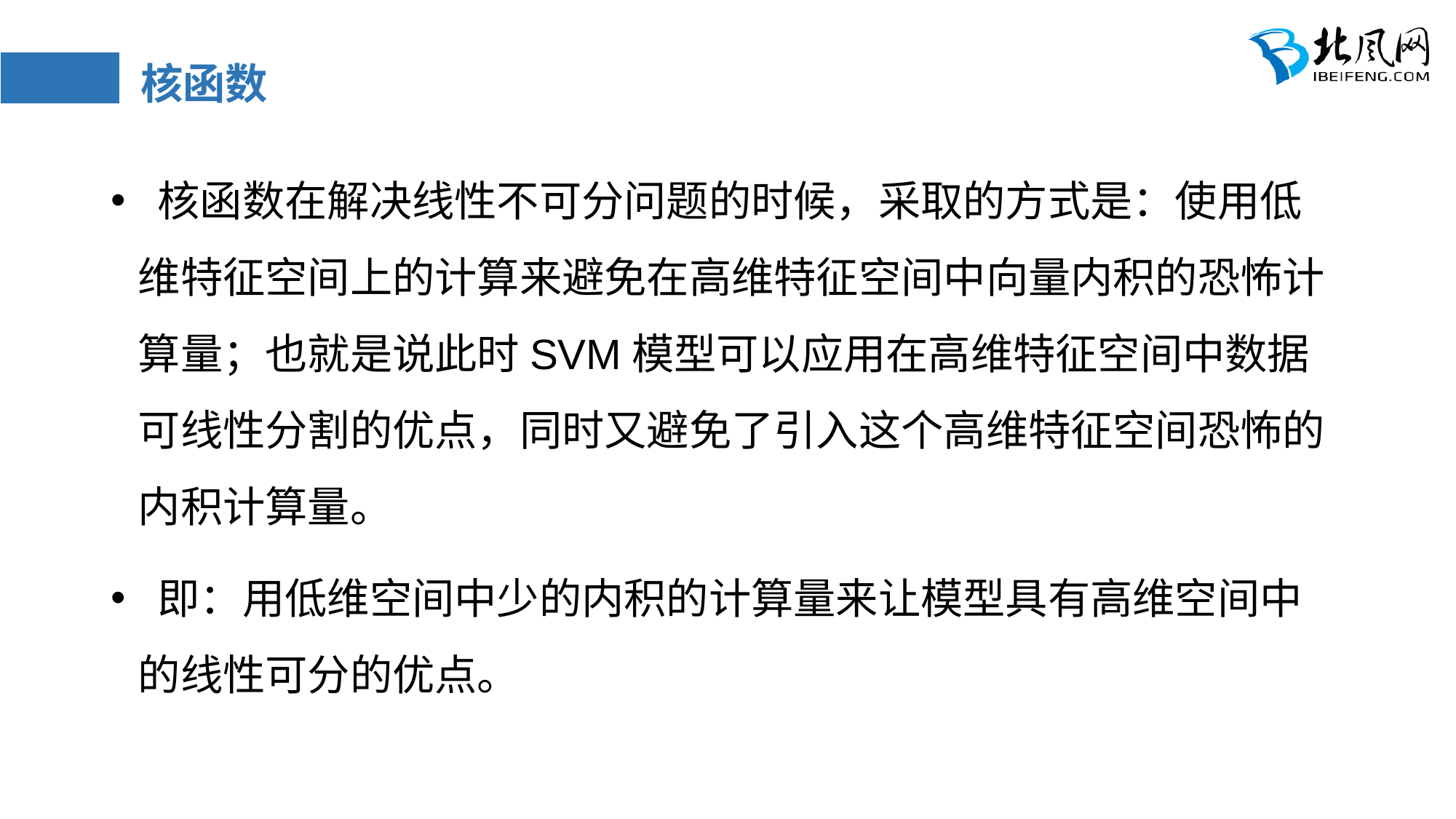

# 核函数
 核函数在解决线性不可分问题的时候，采取的方式是：使用低维特征空间上的计算来避免在高维特征空间中向量内积的恐怖计算量；也就是说此时SVM模型可以应用在高维特征空间中数据可线性分割的优点，同时又避免了引入这个高维特征空间恐怖的内积计算量。
 即：用低维空间中少的内积的计算量来让模型具有高维空间中的线性可分的优点。